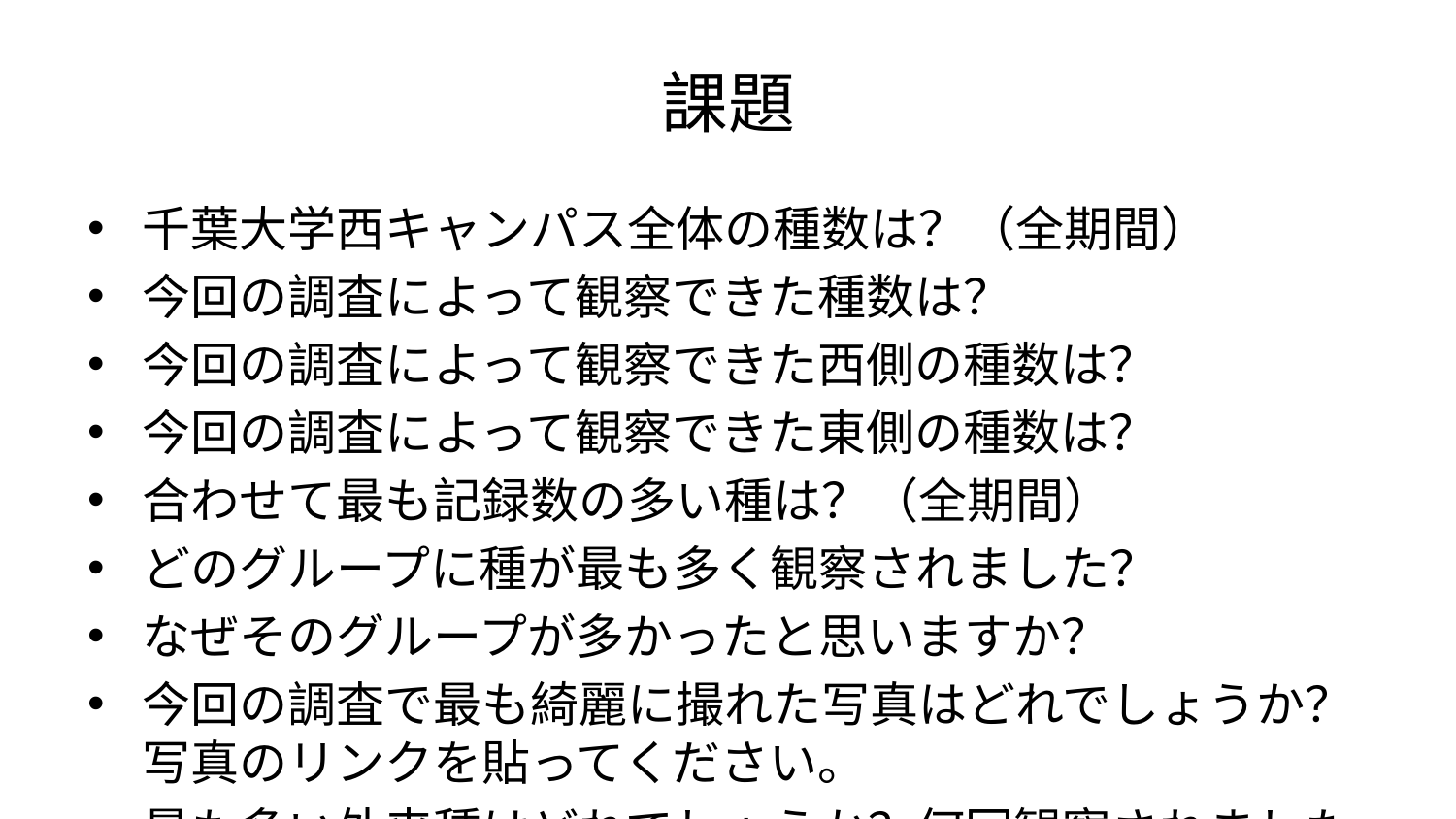

# 課題
千葉大学西キャンパス全体の種数は？（全期間）
今回の調査によって観察できた種数は？
今回の調査によって観察できた西側の種数は？
今回の調査によって観察できた東側の種数は？
合わせて最も記録数の多い種は？（全期間）
どのグループに種が最も多く観察されました？
なぜそのグループが多かったと思いますか？
今回の調査で最も綺麗に撮れた写真はどれでしょうか？写真のリンクを貼ってください。
最も多い外来種はどれでしょうか？何回観察されましたか？
観察記録が最も多い場所は西千葉キャンパスのどのあたりでしょうか？なぜだと思いますか？